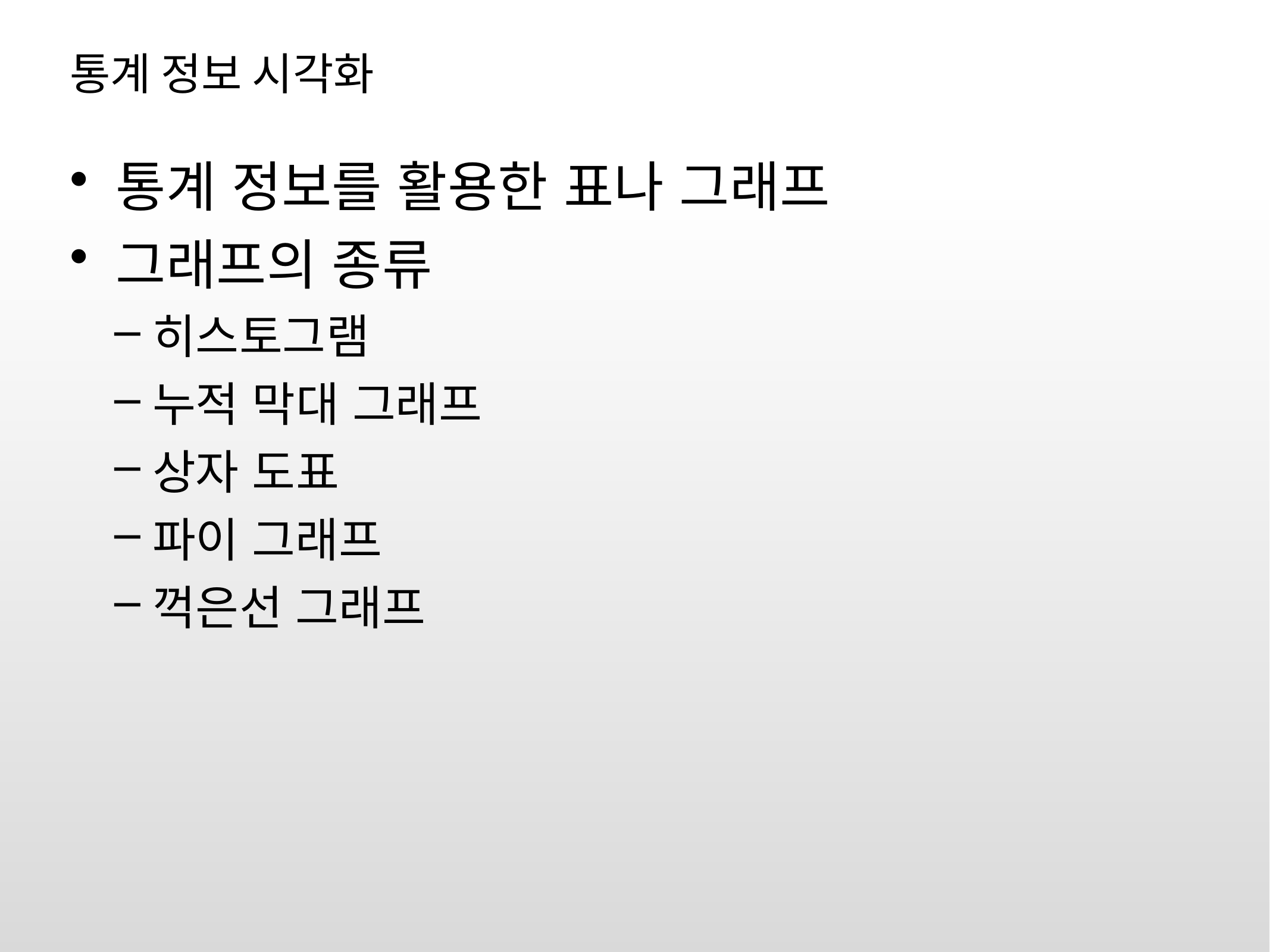

# 통계 정보 시각화
통계 정보를 활용한 표나 그래프
그래프의 종류
히스토그램
누적 막대 그래프
상자 도표
파이 그래프
꺽은선 그래프
116